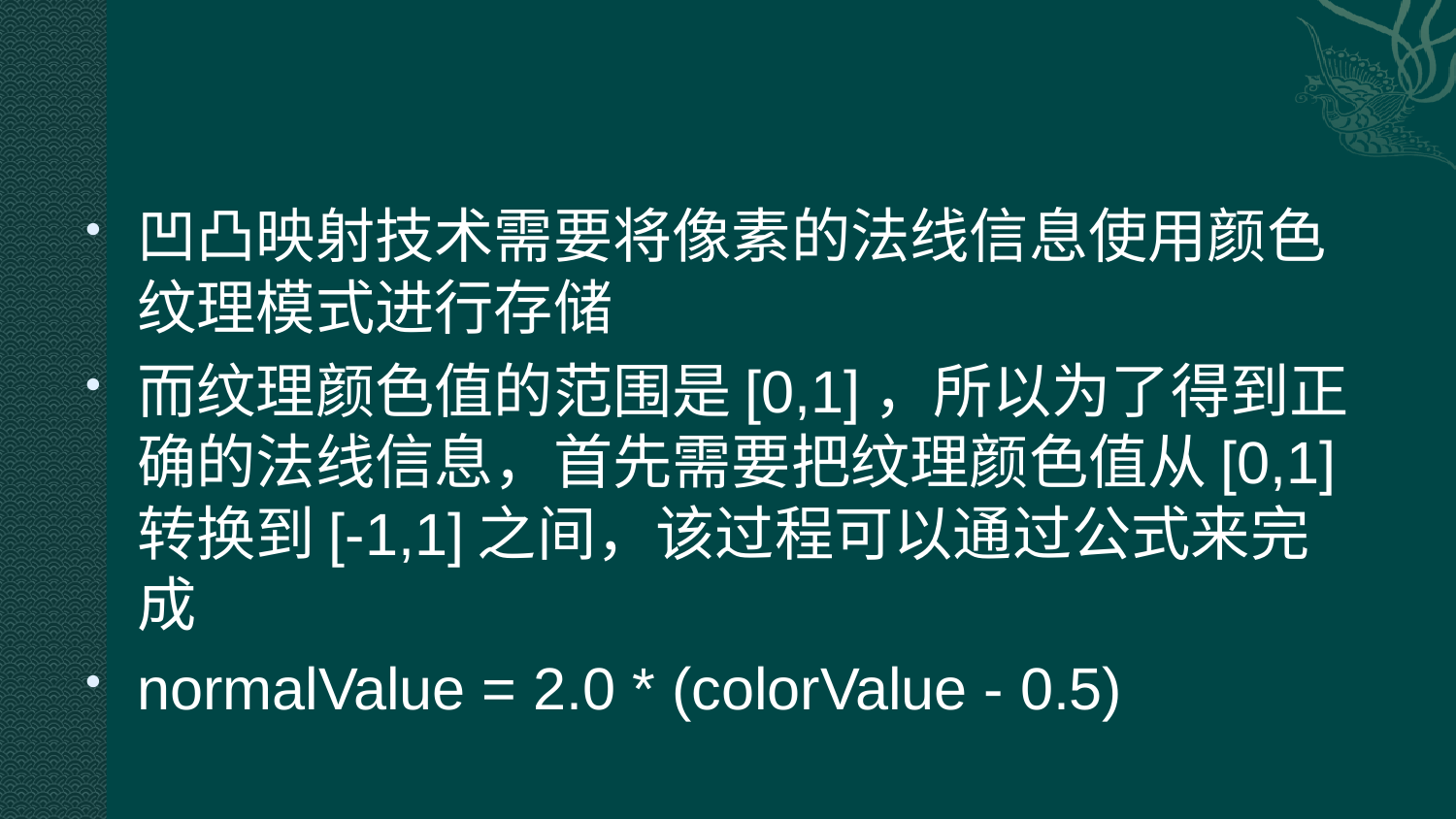

#
凹凸映射技术需要将像素的法线信息使用颜色纹理模式进行存储
而纹理颜色值的范围是[0,1]，所以为了得到正确的法线信息，首先需要把纹理颜色值从[0,1]转换到[-1,1]之间，该过程可以通过公式来完成
normalValue = 2.0 * (colorValue - 0.5)